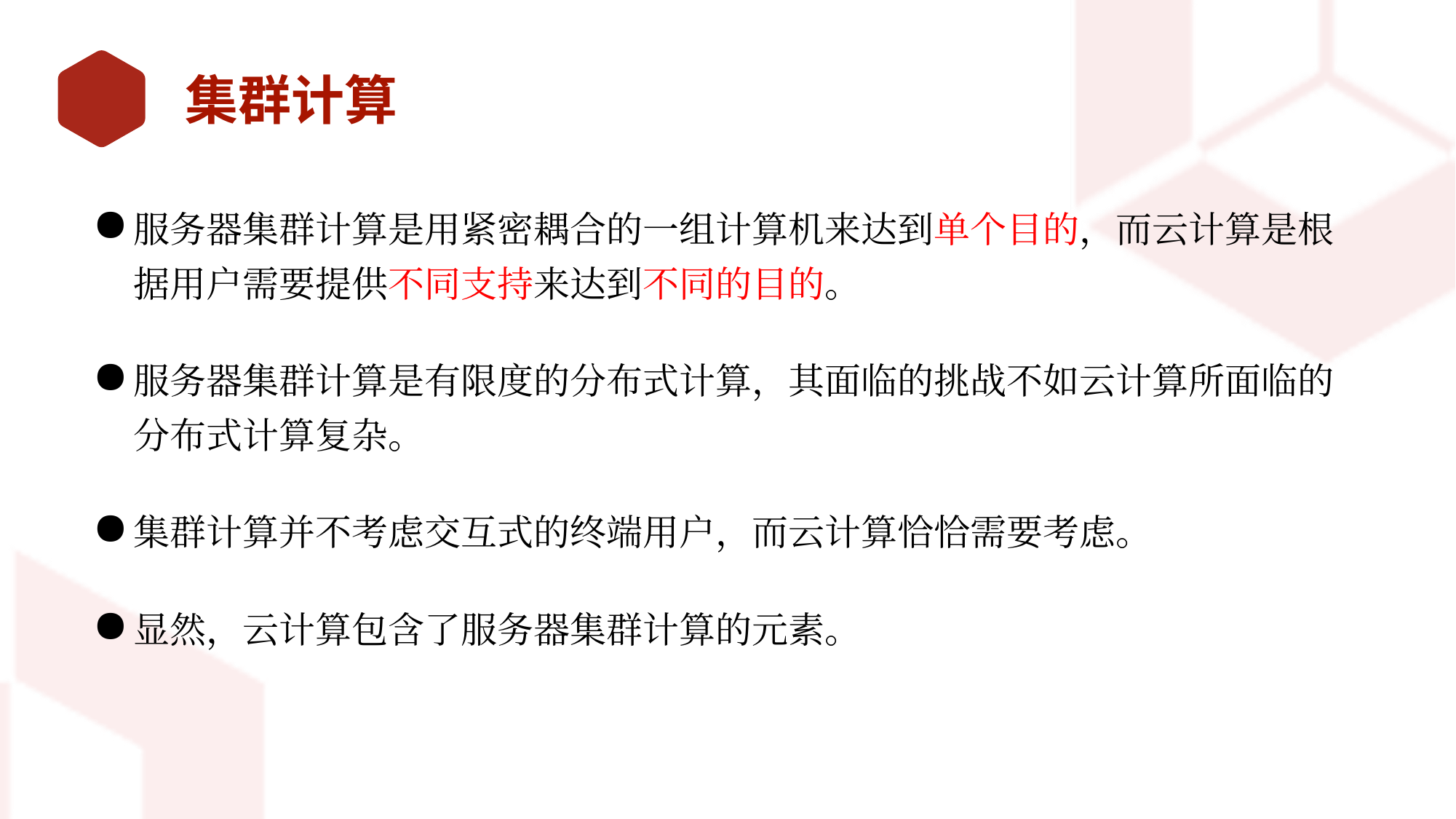

# 集群计算
服务器集群计算是用紧密耦合的一组计算机来达到单个目的，而云计算是根据用户需要提供不同支持来达到不同的目的。
服务器集群计算是有限度的分布式计算，其面临的挑战不如云计算所面临的分布式计算复杂。
集群计算并不考虑交互式的终端用户，而云计算恰恰需要考虑。
显然，云计算包含了服务器集群计算的元素。